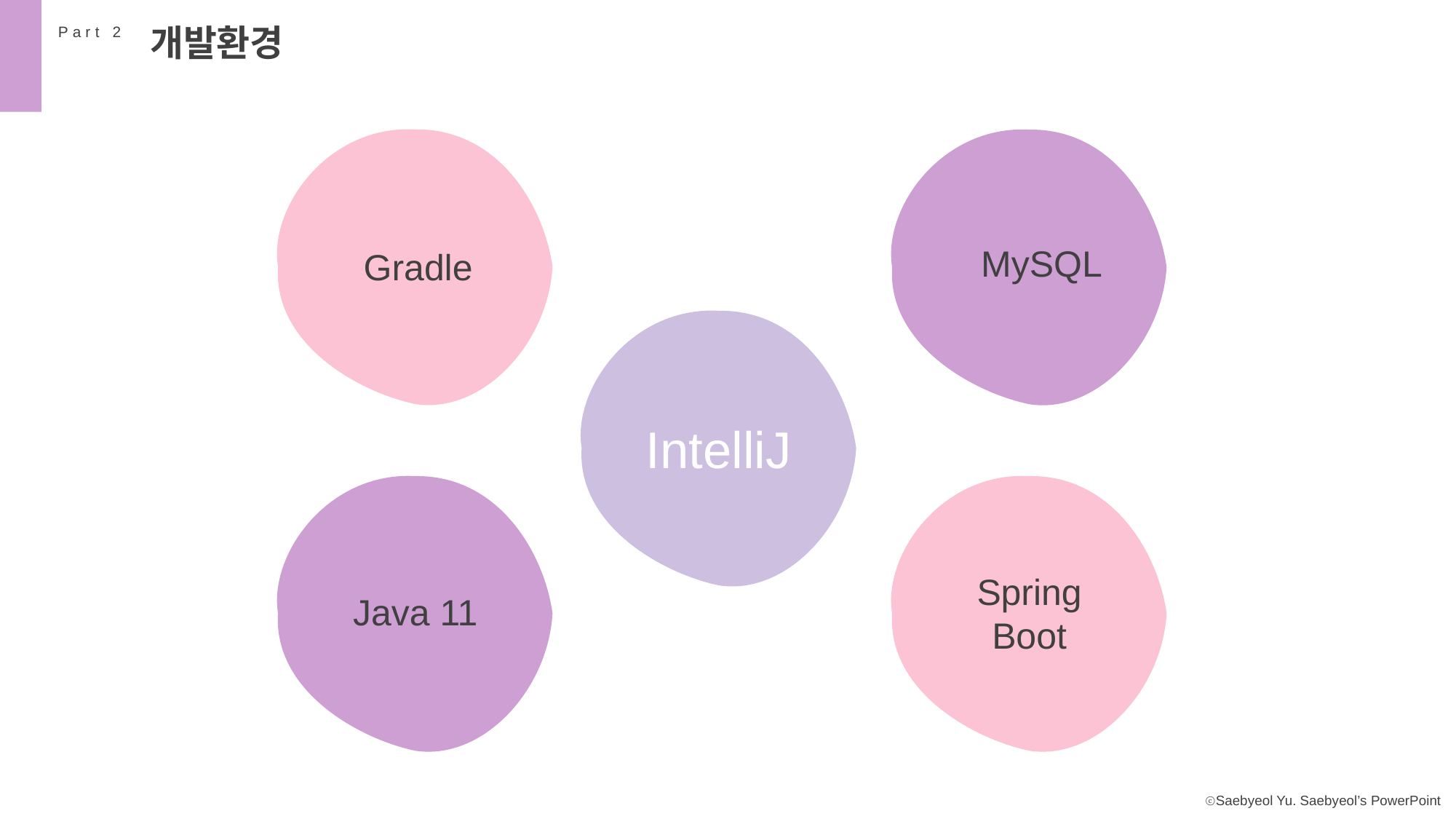

개발환경
Part 2

MySQL
Gradle

IntelliJ

Spring
Boot
Java 11